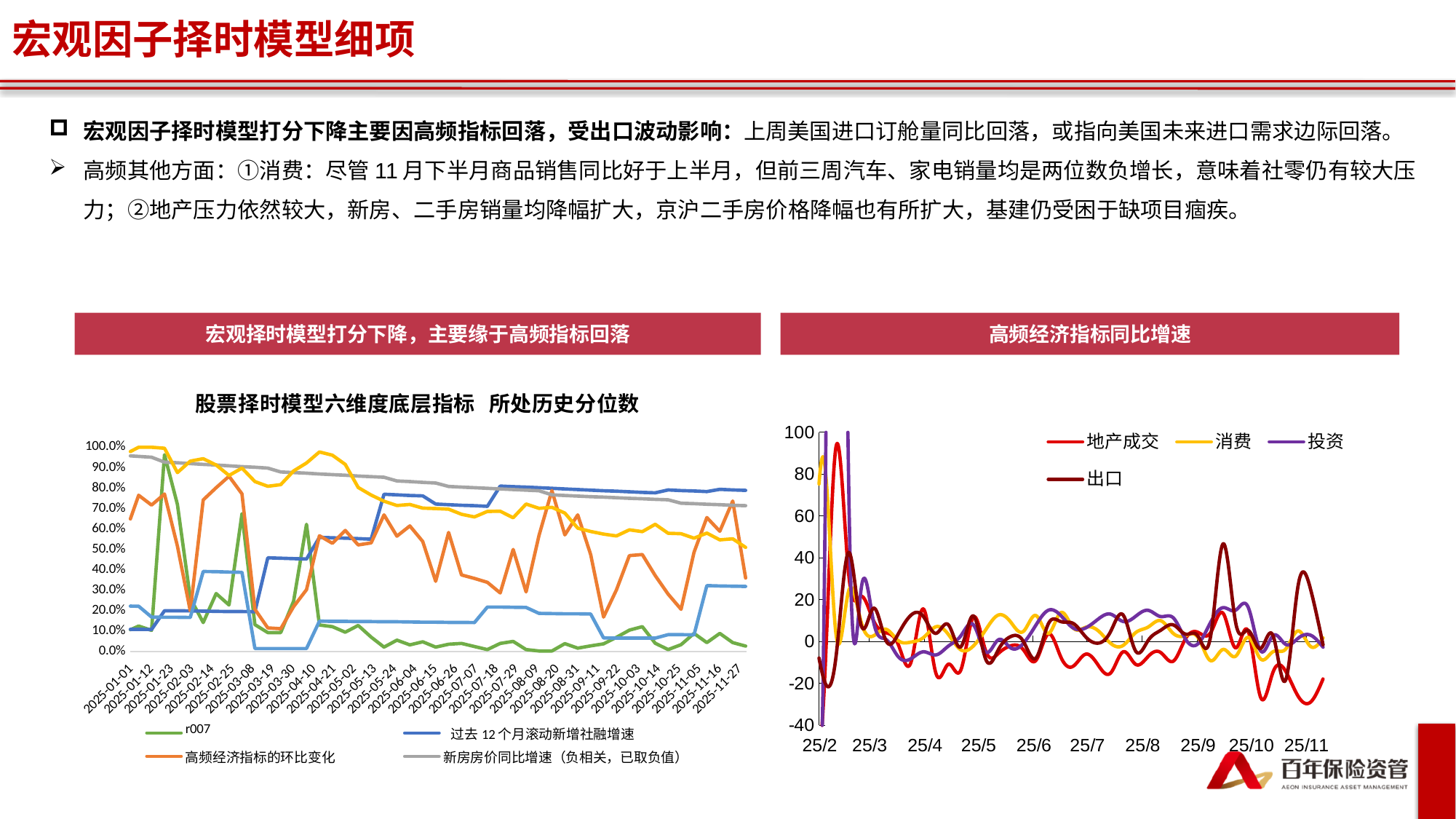

宏观因子择时模型细项
宏观因子择时模型打分下降主要因高频指标回落，受出口波动影响：上周美国进口订舱量同比回落，或指向美国未来进口需求边际回落。
高频其他方面：①消费：尽管11月下半月商品销售同比好于上半月，但前三周汽车、家电销量均是两位数负增长，意味着社零仍有较大压力；②地产压力依然较大，新房、二手房销量均降幅扩大，京沪二手房价格降幅也有所扩大，基建仍受困于缺项目痼疾。
宏观择时模型打分下降，主要缘于高频指标回落
高频经济指标同比增速

### Chart: 股票择时模型六维度底层指标   所处历史分位数

| Category | r007 |  过去12个月滚动新增社融增速 | 高频经济指标的环比变化 | 新房房价同比增速（负相关，已取负值） | 人民币兑美元离岸汇率 | CPI |
|---|---|---|---|---|---|---|
| 43933 | 1.0 | 1.0 | 1.0 | 1.0 | 1.0 | 1.0 |
| 43940 | 0.0 | 0.0 | 0.0 | 0.0 | 1.0 | 0.0 |
| 43947 | 0.0 | 0.0 | 0.5 | 0.0 | 1.0 | 0.0 |
| 43954 | 1.0 | 0.0 | 0.333 | 0.0 | 1.0 | 0.0 |
| 43961 | 0.5 | 0.0 | 0.25 | 0.0 | 1.0 | 0.0 |
| 43968 | 0.0 | 1.0 | 1.0 | 0.8 | 1.0 | 0.0 |
| 43975 | 0.666 | 0.833 | 0.833 | 0.666 | 1.0 | 0.0 |
| 43982 | 1.0 | 0.714 | 1.0 | 0.571 | 1.0 | 0.0 |
| 43989 | 0.875 | 0.625 | 1.0 | 0.5 | 0.375 | 0.0 |
| 43996 | 0.888 | 1.0 | 0.333 | 0.444 | 0.222 | 0.0 |
| 44003 | 0.9 | 0.9 | 0.5 | 0.9 | 0.3 | 0.0 |
| 44010 | 0.727 | 0.818 | 0.0 | 0.818 | 0.272 | 0.0 |
| 44017 | 1.0 | 0.75 | 0.0 | 0.75 | 0.083 | 0.0 |
| 44024 | 0.923 | 1.0 | 0.076 | 0.692 | 0.0 | 0.307 |
| 44031 | 0.928 | 0.928 | 0.0 | 0.642 | 0.0 | 0.285 |
| 44038 | 0.8 | 0.866 | 0.266 | 0.6 | 0.066 | 0.266 |
| 44045 | 0.875 | 0.812 | 0.125 | 0.562 | 0.062 | 0.25 |
| 44052 | 0.823 | 0.764 | 0.411 | 0.529 | 0.0 | 0.235 |
| 44059 | 0.666 | 1.0 | 0.833 | 0.944 | 0.0 | 0.5 |
| 44066 | 0.789 | 0.947 | 0.421 | 0.894 | 0.0 | 0.473 |
| 44073 | 0.7 | 0.9 | 0.3 | 0.85 | 0.0 | 0.45 |
| 44080 | 0.952 | 0.857 | 0.38 | 0.809 | 0.0 | 0.428 |
| 44087 | 0.454 | 1.0 | 0.0 | 0.772 | 0.0 | 0.0 |
| 44094 | 0.956 | 0.956 | 0.26 | 0.956 | 0.0 | 0.0 |
| 44101 | 0.625 | 0.916 | 0.541 | 0.916 | 0.041 | 0.0 |
| 44108 | 0.96 | 0.88 | 0.76 | 0.88 | 0.0 | 0.0 |
| 44115 | 0.615 | 0.846 | 0.5 | 0.846 | 0.0 | 0.0 |
| 44122 | 0.629 | 1.0 | 0.222 | 0.814 | 0.0 | 0.0 |
| 44129 | 0.785 | 0.964 | 0.107 | 0.964 | 0.0 | 0.0 |
| 44136 | 1.0 | 0.931 | 0.0 | 0.931 | 0.034 | 0.0 |
| 44143 | 0.433 | 0.9 | 0.3 | 0.9 | 0.0 | 0.0 |
| 44150 | 0.967 | 1.0 | 0.258 | 0.87 | 0.0 | 0.0 |
| 44157 | 0.562 | 0.968 | 0.187 | 0.968 | 0.0 | 0.0 |
| 44164 | 0.333 | 0.939 | 0.09 | 0.939 | 0.03 | 0.0 |
| 44171 | 0.441 | 0.911 | 0.058 | 0.911 | 0.0 | 0.0 |
| 44178 | 1.0 | 0.885 | 0.085 | 0.885 | 0.0 | 0.0 |
| 44185 | 1.0 | 0.861 | 0.055 | 0.972 | 0.0 | 0.0 |
| 44192 | 0.972 | 0.837 | 0.297 | 0.945 | 0.027 | 0.0 |
| 44199 | 0.236 | 0.815 | 0.578 | 0.921 | 0.0 | 0.0 |
| 44206 | 0.256 | 0.794 | 0.615 | 0.897 | 0.0 | 0.0 |
| 44213 | 0.8 | 0.55 | 0.75 | 0.875 | 0.025 | 0.125 |
| 44220 | 0.804 | 0.536 | 0.756 | 0.975 | 0.048 | 0.121 |
| 44227 | 0.952 | 0.523 | 0.833 | 0.952 | 0.023 | 0.119 |
| 44234 | 0.72 | 0.511 | 0.883 | 0.93 | 0.023 | 0.116 |
| 44241 | 0.363 | 0.5 | 0.25 | 0.909 | 0.0 | 0.113 |
| 44248 | 0.355 | 0.488 | 0.044 | 0.888 | 0.022 | 0.111 |
| 44255 | 0.63 | 0.478 | 0.0 | 0.869 | 0.13 | 0.108 |
| 44262 | 0.595 | 0.468 | 0.021 | 0.851 | 0.17 | 0.106 |
| 44269 | 0.145 | 0.541 | 0.375 | 0.833 | 0.187 | 0.187 |
| 44276 | 0.428 | 0.53 | 0.653 | 0.714 | 0.183 | 0.183 |
| 44283 | 0.22 | 0.52 | 0.58 | 0.7 | 0.3 | 0.18 |
| 44290 | 0.764 | 0.509 | 0.431 | 0.686 | 0.372 | 0.176 |
| 44297 | 0.326 | 0.5 | 0.538 | 0.673 | 0.326 | 0.326 |
| 44304 | 0.264 | 0.094 | 0.433 | 0.584 | 0.301 | 0.32 |
| 44311 | 0.407 | 0.092 | 0.555 | 0.574 | 0.148 | 0.314 |
| 44318 | 0.8 | 0.09 | 0.345 | 0.563 | 0.127 | 0.309 |
| 44325 | 0.107 | 0.089 | 0.303 | 0.553 | 0.035 | 0.303 |
| 44332 | 0.263 | 0.0 | 0.526 | 0.543 | 0.017 | 0.456 |
| 44339 | 0.758 | 0.0 | 0.5 | 0.534 | 0.017 | 0.448 |
| 44346 | 0.677 | 0.0 | 0.474 | 0.525 | 0.0 | 0.44 |
| 44353 | 0.666 | 0.0 | 0.45 | 0.516 | 0.016 | 0.433 |
| 44360 | 0.918 | 0.0 | 0.18 | 0.508 | 0.032 | 0.491 |
| 44367 | 0.532 | 0.0 | 0.145 | 0.435 | 0.096 | 0.483 |
| 44374 | 0.365 | 0.0 | 0.174 | 0.428 | 0.19 | 0.476 |
| 44381 | 0.796 | 0.0 | 0.14 | 0.421 | 0.203 | 0.468 |
| 44388 | 0.153 | 0.0 | 0.2 | 0.415 | 0.261 | 0.461 |
| 44395 | 0.333 | 0.0 | 0.378 | 0.666 | 0.212 | 0.454 |
| 44402 | 0.552 | 0.0 | 0.522 | 0.656 | 0.283 | 0.447 |
| 44409 | 0.764 | 0.0 | 0.25 | 0.647 | 0.264 | 0.441 |
| 44416 | 0.521 | 0.0 | 0.521 | 0.637 | 0.202 | 0.434 |
| 44423 | 0.428 | 0.0 | 0.642 | 0.628 | 0.314 | 0.428 |
| 44430 | 0.38 | 0.0 | 0.366 | 0.746 | 0.338 | 0.422 |
| 44437 | 0.388 | 0.0 | 0.569 | 0.736 | 0.194 | 0.416 |
| 44444 | 0.328 | 0.0 | 0.287 | 0.726 | 0.109 | 0.41 |
| 44451 | 0.527 | 0.0 | 0.067 | 0.716 | 0.135 | 0.351 |
| 44458 | 0.693 | 0.0 | 0.213 | 0.88 | 0.146 | 0.346 |
| 44465 | 0.539 | 0.0 | 0.486 | 0.868 | 0.184 | 0.342 |
| 44472 | 0.714 | 0.0 | 0.675 | 0.857 | 0.142 | 0.337 |
| 44479 | 0.243 | 0.0 | 0.653 | 0.846 | 0.115 | 0.333 |
| 44486 | 0.481 | 0.0 | 0.632 | 0.835 | 0.075 | 0.329 |
| 44493 | 0.612 | 0.0 | 0.325 | 0.987 | 0.025 | 0.325 |
| 44500 | 0.234 | 0.0 | 0.135 | 0.975 | 0.049 | 0.32 |
| 44507 | 0.621 | 0.0 | 0.414 | 0.963 | 0.06 | 0.317 |
| 44514 | 0.481 | 0.0 | 0.216 | 0.951 | 0.012 | 0.626 |
| 44521 | 0.345 | 0.0 | 0.511 | 0.988 | 0.011 | 0.619 |
| 44528 | 0.247 | 0.0 | 0.423 | 0.976 | 0.07 | 0.611 |
| 44535 | 0.395 | 0.0 | 0.372 | 0.965 | 0.0 | 0.604 |
| 44542 | 0.31 | 0.091 | 0.39 | 0.954 | 0.0 | 0.689 |
| 44549 | 0.556 | 0.09 | 0.318 | 0.988 | 0.034 | 0.681 |
| 44556 | 0.426 | 0.089 | 0.573 | 0.977 | 0.022 | 0.674 |
| 44563 | 0.933 | 0.088 | 0.344 | 0.966 | 0.0 | 0.666 |
| 44570 | 0.175 | 0.087 | 0.626 | 0.956 | 0.054 | 0.659 |
| 44577 | 0.619 | 0.195 | 0.554 | 0.945 | 0.0 | 0.565 |
| 44584 | 0.741 | 0.193 | 0.376 | 0.989 | 0.0 | 0.559 |
| 44591 | 0.702 | 0.191 | 0.265 | 0.978 | 0.01 | 0.553 |
| 44598 | 0.621 | 0.189 | 0.305 | 0.968 | 0.021 | 0.547 |
| 44605 | 0.177 | 0.229 | 0.541 | 0.958 | 0.031 | 0.541 |
| 44612 | 0.154 | 0.226 | 0.525 | 0.948 | 0.0 | 0.36 |
| 44619 | 0.826 | 0.224 | 0.622 | 0.989 | 0.0 | 0.357 |
| 44626 | 0.282 | 0.222 | 0.434 | 0.979 | 0.01 | 0.353 |
| 44633 | 0.64 | 0.13 | 0.14 | 0.97 | 0.03 | 0.35 |
| 44640 | 0.287 | 0.128 | 0.069 | 0.99 | 0.108 | 0.346 |
| 44647 | 0.323 | 0.127 | 0.049 | 0.98 | 0.156 | 0.343 |
| 44654 | 0.504 | 0.126 | 0.087 | 0.97 | 0.087 | 0.339 |
| 44661 | 0.173 | 0.125 | 0.067 | 0.961 | 0.096 | 0.336 |
| 44668 | 0.095 | 0.333 | 0.142 | 0.952 | 0.19 | 0.571 |
| 44675 | 0.094 | 0.33 | 0.32 | 0.99 | 0.462 | 0.566 |
| 44682 | 0.102 | 0.327 | 0.308 | 0.981 | 0.71 | 0.56 |
| 44689 | 0.074 | 0.324 | 0.703 | 0.972 | 0.731 | 0.555 |
| 44696 | 0.091 | 0.403 | 0.853 | 0.963 | 0.779 | 0.706 |
| 44703 | 0.054 | 0.4 | 0.836 | 1.0 | 0.754 | 0.7 |
| 44710 | 0.108 | 0.396 | 0.81 | 0.99 | 0.729 | 0.693 |
| 44717 | 0.053 | 0.392 | 0.848 | 0.982 | 0.705 | 0.687 |
| 44724 | 0.061 | 0.46 | 0.654 | 0.973 | 0.716 | 0.681 |
| 44731 | 0.07 | 0.456 | 0.64 | 1.0 | 0.754 | 0.675 |
| 44738 | 0.347 | 0.452 | 0.6 | 0.991 | 0.704 | 0.669 |
| 44745 | 0.318 | 0.448 | 0.387 | 0.982 | 0.706 | 0.663 |
| 44752 | 0.034 | 0.444 | 0.324 | 0.974 | 0.7 | 0.846 |
| 44759 | 0.025 | 0.483 | 0.313 | 1.0 | 0.771 | 0.838 |
| 44766 | 0.042 | 0.478 | 0.537 | 0.991 | 0.773 | 0.831 |
| 44773 | 0.1 | 0.475 | 0.408 | 0.983 | 0.766 | 0.825 |
| 44780 | 0.057 | 0.471 | 0.743 | 0.975 | 0.776 | 0.818 |
| 44787 | 0.016 | 0.532 | 0.795 | 0.967 | 0.745 | 0.893 |
| 44794 | 0.056 | 0.528 | 0.544 | 1.0 | 0.813 | 0.886 |
| 44801 | 0.016 | 0.524 | 0.201 | 0.991 | 0.83 | 0.879 |
| 44808 | 0.08 | 0.52 | 0.176 | 0.984 | 0.84 | 0.872 |
| 44815 | 0.063 | 0.547 | 0.047 | 0.976 | 0.857 | 0.785 |
| 44822 | 0.11 | 0.543 | 0.157 | 1.0 | 0.866 | 0.779 |
| 44829 | 0.164 | 0.539 | 0.703 | 0.992 | 0.945 | 0.773 |
| 44836 | 0.271 | 0.534 | 0.837 | 0.984 | 0.992 | 0.767 |
| 44843 | 0.223 | 0.53 | 0.692 | 0.976 | 0.953 | 0.761 |
| 44850 | 0.061 | 0.603 | 0.282 | 0.969 | 1.0 | 0.931 |
| 44857 | 0.121 | 0.598 | 0.128 | 0.962 | 1.0 | 0.924 |
| 44864 | 0.676 | 0.593 | 0.045 | 1.0 | 1.0 | 0.917 |
| 44871 | 0.179 | 0.589 | 0.276 | 0.992 | 0.992 | 0.91 |
| 44878 | 0.185 | 0.548 | 0.622 | 0.985 | 0.97 | 0.57 |
| 44885 | 0.169 | 0.544 | 0.639 | 1.0 | 0.919 | 0.566 |
| 44892 | 0.379 | 0.54 | 0.284 | 0.992 | 0.97 | 0.562 |
| 44899 | 0.463 | 0.536 | 0.224 | 0.985 | 0.876 | 0.557 |
| 44906 | 0.913 | 0.532 | 0.201 | 0.978 | 0.791 | 0.525 |
| 44913 | 0.778 | 0.435 | 0.307 | 0.95 | 0.792 | 0.521 |
| 44920 | 0.276 | 0.432 | 0.503 | 0.943 | 0.801 | 0.517 |
| 44927 | 0.964 | 0.429 | 0.88 | 0.936 | 0.767 | 0.514 |
| 44934 | 0.216 | 0.426 | 0.811 | 0.93 | 0.72 | 0.51 |
| 44941 | 0.937 | 0.361 | 0.659 | 0.923 | 0.631 | 0.569 |
| 44948 | 0.62 | 0.358 | 0.517 | 0.917 | 0.668 | 0.565 |
| 44955 | 0.356 | 0.356 | 0.13 | 0.91 | 0.657 | 0.561 |
| 44962 | 0.285 | 0.353 | 0.721 | 0.904 | 0.666 | 0.557 |
| 44969 | 0.736 | 0.324 | 0.864 | 0.898 | 0.695 | 0.581 |
| 44976 | 0.946 | 0.322 | 0.899 | 0.892 | 0.724 | 0.577 |
| 44983 | 0.5 | 0.32 | 0.826 | 0.886 | 0.76 | 0.573 |
| 44990 | 0.456 | 0.317 | 0.509 | 0.88 | 0.741 | 0.569 |
| 44997 | 0.256 | 0.427 | 0.144 | 0.875 | 0.782 | 0.309 |
| 45004 | 0.725 | 0.424 | 0.248 | 0.83 | 0.732 | 0.307 |
| 45011 | 0.37 | 0.422 | 0.272 | 0.824 | 0.707 | 0.305 |
| 45018 | 0.961 | 0.419 | 0.548 | 0.819 | 0.722 | 0.303 |
| 45025 | 0.166 | 0.416 | 0.557 | 0.814 | 0.717 | 0.301 |
| 45032 | 0.35 | 0.382 | 0.343 | 0.808 | 0.726 | 0.165 |
| 45039 | 0.765 | 0.379 | 0.518 | 0.778 | 0.74 | 0.164 |
| 45046 | 0.71 | 0.377 | 0.232 | 0.773 | 0.761 | 0.163 |
| 45053 | 0.256 | 0.375 | 0.331 | 0.768 | 0.756 | 0.162 |
| 45060 | 0.347 | 0.459 | 0.602 | 0.763 | 0.782 | 0.08 |
| 45067 | 0.185 | 0.456 | 0.611 | 0.703 | 0.851 | 0.08 |
| 45074 | 0.214 | 0.453 | 0.631 | 0.699 | 0.865 | 0.079 |
| 45081 | 0.542 | 0.451 | 0.713 | 0.695 | 0.926 | 0.079 |
| 45088 | 0.133 | 0.448 | 0.49 | 0.69 | 0.951 | 0.103 |
| 45095 | 0.277 | 0.337 | 0.349 | 0.686 | 0.951 | 0.102 |
| 45102 | 0.311 | 0.335 | 0.287 | 0.682 | 0.982 | 0.101 |
| 45109 | 0.958 | 0.333 | 0.363 | 0.678 | 0.988 | 0.101 |
| 45116 | 0.331 | 0.331 | 0.384 | 0.674 | 0.982 | 0.1 |
| 45123 | 0.488 | 0.182 | 0.576 | 0.67 | 0.958 | 0.076 |
| 45130 | 0.286 | 0.181 | 0.614 | 0.666 | 0.964 | 0.076 |
| 45137 | 0.191 | 0.18 | 0.308 | 0.662 | 0.936 | 0.075 |
| 45144 | 0.19 | 0.179 | 0.381 | 0.658 | 0.953 | 0.075 |
| 45151 | 0.16 | 0.178 | 0.775 | 0.655 | 0.977 | 0.028 |
| 45158 | 0.434 | 0.177 | 0.542 | 0.702 | 1.0 | 0.028 |
| 45165 | 0.159 | 0.176 | 0.579 | 0.698 | 0.994 | 0.028 |
| 45172 | 0.57 | 0.175 | 0.689 | 0.694 | 0.988 | 0.028 |
| 45179 | 0.443 | 0.174 | 0.123 | 0.691 | 1.0 | 0.117 |
| 45186 | 0.312 | 0.245 | 0.43 | 0.687 | 0.983 | 0.117 |
| 45193 | 0.255 | 0.244 | 0.577 | 0.683 | 0.988 | 0.116 |
| 45200 | 0.972 | 0.243 | 0.712 | 0.679 | 0.988 | 0.116 |
| 45207 | 0.956 | 0.241 | 0.631 | 0.675 | 0.994 | 0.115 |
| 45214 | 0.491 | 0.24 | 0.366 | 0.672 | 0.978 | 0.092 |
| 45221 | 0.744 | 0.239 | 0.347 | 0.668 | 0.994 | 0.092 |
| 45228 | 0.891 | 0.237 | 0.21 | 0.664 | 0.989 | 0.091 |
| 45235 | 0.354 | 0.236 | 0.607 | 0.661 | 0.983 | 0.091 |
| 45242 | 0.294 | 0.235 | 0.566 | 0.657 | 0.951 | 0.069 |
| 45249 | 0.659 | 0.393 | 0.436 | 0.654 | 0.914 | 0.069 |
| 45256 | 0.624 | 0.391 | 0.343 | 0.65 | 0.851 | 0.068 |
| 45263 | 0.884 | 0.389 | 0.536 | 0.647 | 0.831 | 0.068 |
| 45270 | 0.706 | 0.387 | 0.544 | 0.643 | 0.863 | 0.0 |
| 45277 | 0.682 | 0.447 | 0.562 | 0.729 | 0.843 | 0.0 |
| 45284 | 0.341 | 0.445 | 0.538 | 0.725 | 0.829 | 0.0 |
| 45291 | 0.938 | 0.443 | 0.304 | 0.721 | 0.809 | 0.0 |
| 45298 | 0.22 | 0.441 | 0.666 | 0.717 | 0.856 | 0.0 |
| 45305 | 0.653 | 0.556 | 0.683 | 0.714 | 0.877 | 0.051 |
| 45312 | 0.654 | 0.553 | 0.73 | 0.776 | 0.898 | 0.05 |
| 45319 | 0.818 | 0.55 | 0.717 | 0.772 | 0.868 | 0.05 |
| 45326 | 0.608 | 0.547 | 0.668 | 0.768 | 0.894 | 0.05 |
| 45333 | 0.32 | 0.625 | 0.265 | 0.765 | 0.9 | 0.0 |
| 45340 | 0.149 | 0.621 | 0.189 | 0.761 | 0.9 | 0.0 |
| 45347 | 0.207 | 0.618 | 0.138 | 0.782 | 0.886 | 0.0 |
| 45354 | 0.295 | 0.615 | 0.162 | 0.778 | 0.891 | 0.0 |
| 45361 | 0.23 | 0.612 | 0.475 | 0.774 | 0.882 | 0.338 |
| 45368 | 0.18 | 0.38 | 0.624 | 0.77 | 0.868 | 0.336 |
| 45375 | 0.417 | 0.378 | 0.679 | 0.849 | 0.907 | 0.334 |
| 45382 | 0.879 | 0.376 | 0.396 | 0.845 | 0.927 | 0.333 |
| 45389 | 0.245 | 0.375 | 0.25 | 0.841 | 0.918 | 0.331 |
| 45396 | 0.301 | 0.253 | 0.416 | 0.837 | 0.928 | 0.2 |
| 45403 | 0.504 | 0.252 | 0.266 | 1.0 | 0.914 | 0.2 |
| 45410 | 0.279 | 0.251 | 0.492 | 0.995 | 0.928 | 0.199 |
| 45417 | 0.608 | 0.25 | 0.41 | 0.99 | 0.872 | 0.198 |
| 45424 | 0.305 | 0.145 | 0.507 | 0.985 | 0.877 | 0.3 |
| 45431 | 0.126 | 0.144 | 0.705 | 1.0 | 0.878 | 0.299 |
| 45438 | 0.144 | 0.144 | 0.52 | 0.995 | 0.92 | 0.297 |
| 45445 | 0.189 | 0.143 | 0.625 | 0.99 | 0.925 | 0.296 |
| 45452 | 0.17 | 0.142 | 0.451 | 0.986 | 0.921 | 0.294 |
| 45459 | 0.133 | 0.302 | 0.298 | 0.981 | 0.935 | 0.293 |
| 45466 | 0.191 | 0.301 | 0.397 | 1.0 | 0.945 | 0.292 |
| 45473 | 0.79 | 0.3 | 0.4 | 0.995 | 0.959 | 0.29 |
| 45480 | 0.778 | 0.298 | 0.402 | 0.99 | 0.959 | 0.289 |
| 45487 | 0.283 | 0.355 | 0.369 | 0.986 | 0.927 | 0.247 |
| 45494 | 0.233 | 0.354 | 0.385 | 1.0 | 0.932 | 0.246 |
| 45501 | 0.321 | 0.352 | 0.486 | 0.995 | 0.91 | 0.245 |
| 45508 | 0.266 | 0.351 | 0.364 | 0.991 | 0.817 | 0.244 |
| 45515 | 0.216 | 0.349 | 0.65 | 0.986 | 0.747 | 0.362 |
| 45522 | 0.246 | 0.458 | 0.762 | 1.0 | 0.74 | 0.361 |
| 45529 | 0.179 | 0.456 | 0.578 | 0.995 | 0.684 | 0.359 |
| 45536 | 0.122 | 0.454 | 0.593 | 0.991 | 0.668 | 0.358 |
| 45543 | 0.317 | 0.452 | 0.452 | 0.986 | 0.66 | 0.356 |
| 45550 | 0.147 | 0.341 | 0.225 | 1.0 | 0.679 | 0.393 |
| 45557 | 0.185 | 0.34 | 0.25 | 0.995 | 0.62 | 0.392 |
| 45564 | 0.356 | 0.339 | 0.519 | 0.991 | 0.583 | 0.39 |
| 45571 | 0.098 | 0.337 | 0.76 | 0.987 | 0.598 | 0.388 |
| 45578 | 0.489 | 0.336 | 0.693 | 0.982 | 0.625 | 0.327 |
| 45585 | 0.076 | 0.296 | 0.703 | 1.0 | 0.69 | 0.326 |
| 45592 | 0.13 | 0.295 | 0.535 | 0.995 | 0.704 | 0.324 |
| 45599 | 0.1 | 0.294 | 0.247 | 0.991 | 0.71 | 0.323 |
| 45606 | 0.1 | 0.292 | 0.376 | 0.987 | 0.757 | 0.284 |
| 45613 | 0.137 | 0.15 | 0.508 | 1.0 | 0.854 | 0.283 |
| 45620 | 0.145 | 0.149 | 0.443 | 0.995 | 0.871 | 0.282 |
| 45627 | 0.243 | 0.148 | 0.442 | 0.991 | 0.867 | 0.28 |
| 45634 | 0.172 | 0.148 | 0.407 | 0.987 | 0.938 | 0.279 |
| 45641 | 0.184 | 0.11 | 0.479 | 0.983 | 0.922 | 0.225 |
| 45648 | 0.351 | 0.11 | 0.493 | 0.963 | 0.963 | 0.224 |
| 45655 | 0.097 | 0.109 | 0.585 | 0.959 | 0.967 | 0.223 |
| 45662 | 0.125 | 0.109 | 0.765 | 0.955 | 1.0 | 0.222 |
| 45669 | 0.104 | 0.108 | 0.717 | 0.951 | 1.0 | 0.169 |
| 45676 | 0.963 | 0.2 | 0.771 | 0.927 | 0.995 | 0.168 |
| 45683 | 0.72 | 0.2 | 0.516 | 0.924 | 0.876 | 0.168 |
| 45690 | 0.262 | 0.199 | 0.199 | 0.92 | 0.932 | 0.167 |
| 45697 | 0.142 | 0.198 | 0.742 | 0.916 | 0.944 | 0.392 |
| 45704 | 0.284 | 0.197 | 0.802 | 0.913 | 0.913 | 0.391 |
| 45711 | 0.228 | 0.196 | 0.858 | 0.909 | 0.862 | 0.389 |
| 45718 | 0.674 | 0.196 | 0.772 | 0.905 | 0.898 | 0.388 |
| 45725 | 0.132 | 0.195 | 0.207 | 0.902 | 0.832 | 0.015 |
| 45732 | 0.093 | 0.459 | 0.116 | 0.898 | 0.809 | 0.015 |
| 45739 | 0.093 | 0.457 | 0.112 | 0.879 | 0.817 | 0.015 |
| 45746 | 0.247 | 0.455 | 0.22 | 0.876 | 0.884 | 0.015 |
| 45753 | 0.623 | 0.453 | 0.303 | 0.873 | 0.923 | 0.015 |
| 45760 | 0.13 | 0.559 | 0.567 | 0.869 | 0.977 | 0.149 |
| 45767 | 0.122 | 0.557 | 0.53 | 0.866 | 0.961 | 0.148 |
| 45774 | 0.095 | 0.555 | 0.593 | 0.863 | 0.916 | 0.148 |
| 45781 | 0.128 | 0.553 | 0.522 | 0.859 | 0.803 | 0.147 |
| 45788 | 0.071 | 0.55 | 0.532 | 0.856 | 0.766 | 0.147 |
| 45795 | 0.022 | 0.77 | 0.669 | 0.853 | 0.736 | 0.146 |
| 45802 | 0.056 | 0.767 | 0.565 | 0.835 | 0.715 | 0.146 |
| 45809 | 0.033 | 0.764 | 0.615 | 0.832 | 0.72 | 0.145 |
| 45816 | 0.048 | 0.762 | 0.539 | 0.828 | 0.702 | 0.144 |
| 45823 | 0.022 | 0.722 | 0.344 | 0.825 | 0.7 | 0.144 |
| 45830 | 0.036 | 0.719 | 0.583 | 0.808 | 0.697 | 0.143 |
| 45837 | 0.04 | 0.716 | 0.375 | 0.805 | 0.672 | 0.143 |
| 45844 | 0.025 | 0.714 | 0.358 | 0.802 | 0.659 | 0.142 |
| 45851 | 0.01 | 0.711 | 0.339 | 0.799 | 0.686 | 0.218 |
| 45858 | 0.04 | 0.81 | 0.287 | 0.796 | 0.687 | 0.218 |
| 45865 | 0.05 | 0.807 | 0.5 | 0.793 | 0.655 | 0.217 |
| 45872 | 0.01 | 0.805 | 0.292 | 0.79 | 0.722 | 0.216 |
| 45879 | 0.003 | 0.802 | 0.568 | 0.787 | 0.701 | 0.187 |
| 45886 | 0.003 | 0.799 | 0.788 | 0.767 | 0.706 | 0.186 |
| 45893 | 0.039 | 0.796 | 0.571 | 0.764 | 0.678 | 0.185 |
| 45900 | 0.017 | 0.793 | 0.669 | 0.761 | 0.604 | 0.185 |
| 45907 | 0.028 | 0.79 | 0.475 | 0.758 | 0.588 | 0.184 |
| 45914 | 0.038 | 0.787 | 0.169 | 0.756 | 0.575 | 0.067 |
| 45921 | 0.07 | 0.785 | 0.302 | 0.753 | 0.566 | 0.066 |
| 45928 | 0.105 | 0.782 | 0.47 | 0.75 | 0.596 | 0.066 |
| 45935 | 0.122 | 0.779 | 0.475 | 0.748 | 0.587 | 0.066 |
| 45942 | 0.041 | 0.777 | 0.372 | 0.745 | 0.623 | 0.066 |
| 45949 | 0.01 | 0.791 | 0.281 | 0.743 | 0.579 | 0.083 |
| 45956 | 0.034 | 0.788 | 0.207 | 0.726 | 0.577 | 0.083 |
| 45963 | 0.089 | 0.786 | 0.486 | 0.724 | 0.555 | 0.082 |
| 45970 | 0.044 | 0.783 | 0.656 | 0.721 | 0.58 | 0.323 |
| 45977 | 0.089 | 0.794 | 0.589 | 0.719 | 0.547 | 0.321 |
| 45984 | 0.044 | 0.791 | 0.737 | 0.716 | 0.552 | 0.32 |
| 45991 | 0.027 | 0.789 | 0.36 | 0.714 | 0.51 | 0.319 |

### Chart

| Category | 地产成交 | 消费 | 投资 | 出口 |
|---|---|---|---|---|
| 45478 | -23.78337017560513 | -19.985238298398727 | -14.0423757712407 | 32.45328670893289 |
| 45485 | -12.580744787996707 | -11.20179444145144 | -19.61850246016769 | 39.79150831874597 |
| 45492 | -9.68438529232786 | -3.6627361311285824 | -20.61868474865399 | 28.698542782233915 |
| 45499 | -15.440990623671354 | 1.2257957373186912 | -21.709589165906024 | 21.23797180633329 |
| 45506 | -7.709088881839918 | -0.46849347036788913 | -25.55548305294431 | 29.8860366644318 |
| 45513 | -23.678356965470556 | -5.9582611858508585 | -27.347466145726415 | 92.29094524503674 |
| 45520 | -10.55223061761717 | -13.298464062338184 | -29.270706411218484 | 25.063717909742465 |
| 45527 | -3.232586945269091 | -4.173490758827967 | -32.003145755046475 | 30.055882288595484 |
| 45534 | -17.972619027877755 | 1.4676922745335617 | -26.52727109762904 | 19.772907008294723 |
| 45541 | -32.722925062505894 | -13.263722123895164 | -28.059353142639893 | 33.63261362635362 |
| 45548 | -14.431439866375811 | 10.82268505184463 | -29.684663701331473 | 32.200332911782425 |
| 45555 | -25.387032448851016 | 5.863920304124235 | -30.212451434901908 | -13.218868895836408 |
| 45562 | -18.928503033164134 | 10.099789687643536 | -22.97997376441384 | 13.727373036290459 |
| 45569 | -36.242096048626294 | -2.7434118907619336 | -29.22586725372578 | 21.71583314206302 |
| 45576 | 39.615341698389386 | -4.5807495194593315 | -6.00485855897611 | 45.07157502475056 |
| 45583 | 4.94663317703899 | 6.474924219042705 | -13.974888908409127 | 50.66688304896735 |
| 45590 | -4.459287106370525 | 0.7732576611643225 | -17.13254112306099 | 11.80617153344734 |
| 45597 | 10.805890242681542 | 11.562267286180614 | -19.255828366514933 | -1.8009647135888116 |
| 45604 | -13.193093523786402 | 1.0621116285790748 | -20.4779639132079 | 1.6996640148560829 |
| 45611 | 12.812470226159164 | 6.5268983260631614 | -13.274001007540846 | 2.5612126031377755 |
| 45618 | 15.707918764374185 | 2.255863992192559 | -8.550564085812539 | 6.4031020145181685 |
| 45625 | 29.340832952936324 | 17.340143500380137 | -13.926229754089988 | 2.4518551303871448 |
| 45632 | 8.038944628218303 | -16.510146975623712 | -15.134776721066117 | -9.286200283912962 |
| 45639 | 24.393506315424318 | 3.159319900699998 | -12.855759982012032 | -6.886650529389911 |
| 45646 | 18.704309986629355 | 3.795234176070551 | -5.899433743861664 | -0.0018250748760522129 |
| 45653 | 23.71949981268955 | 2.4706679348405487 | -3.3814782889902233 | 15.837248860098342 |
| 45660 | 42.43519019750187 | -1.9430068489846235 | -4.4586165634039645 | -9.686229099260615 |
| 45667 | 2.851617093924517 | -0.9504027542197662 | -9.996847728234641 | -11.384772334606737 |
| 45674 | 2.4331475546090218 | 1.5237124405746556 | -7.380918199707466 | 0.13766773572656632 |
| 45681 | 1.5153096213759198 | -7.702768262067451 | -36.25911429335063 | 8.859912403423081 |
| 45688 | -48.630918332879205 | 14.947905863308335 | -58.65368675746425 | 9.476474891767012 |
| 45695 | -29.42559322604812 | 88.03979075870382 | -6.189140237389793 | -17.399658303131446 |
| 45702 | 92.95166860034394 | 3.7819458826489694 | 503.8540399359723 | -7.501596898979983 |
| 45709 | 33.41314004809257 | 23.874755964733296 | 82.30797140929153 | 42.58219367856637 |
| 45716 | 21.658263110331077 | 9.727140189520881 | 24.312562673551867 | 8.149885765244363 |
| 45723 | 10.09907533686976 | 2.7453740959698507 | 9.72600123979501 | 15.939096646829839 |
| 45730 | 4.235220058313232 | 5.910464108036777 | 1.0617948684120506 | 0.499992206893495 |
| 45737 | -1.5489954638718615 | 0.4070059284816807 | -7.309617333338053 | 3.7771133332203988 |
| 45744 | -10.036988336150188 | -0.25372382419260475 | -8.199984732117585 | 12.590025093805693 |
| 45751 | 15.591970836318978 | 1.9007107218275365 | -4.8731661481906485 | 12.009935847219097 |
| 45758 | -15.092480984875706 | 7.082736890182858 | -6.364046014110286 | 3.944893394433251 |
| 45765 | -10.811647442137854 | 3.4409543086338203 | -2.1361190718132974 | 8.023053827243999 |
| 45772 | -13.57322776935493 | -3.9478287856428267 | 2.7792580842885855 | -2.4768557069379398 |
| 45779 | 11.603773056631454 | -2.0910189675051924 | 8.056481408899757 | 12.267696622362308 |
| 45786 | -4.6242062161653905 | 5.7423359741918745 | -4.968596943417282 | -8.582825494651814 |
| 45793 | -5.6820318746645455 | 12.682530478247187 | 0.8562819422271843 | -3.908335949296486 |
| 45800 | -1.9888235640862462 | 9.270665046663424 | -3.0497274592894996 | 2.428058172956611 |
| 45807 | -3.861131528015136 | 4.8453935014586875 | -0.8801938103520968 | 0.1460367497806203 |
| 45814 | -9.073123321195524 | 12.482608512852394 | 7.792711950391038 | -7.924515931246162 |
| 45821 | 3.6618512287851672 | 3.932094247067994 | 14.974852445062098 | 8.457929196087804 |
| 45828 | -7.336316398753468 | 13.837819774088004 | 12.469521510283883 | 9.555846720844158 |
| 45835 | -11.762319184465127 | 6.513951679080037 | 6.480419619209485 | 8.680395440207917 |
| 45842 | -6.0136972888928 | 6.857165413185683 | 6.552161482354734 | 2.239961963309625 |
| 45849 | -11.270743368299378 | 5.170661203880741 | 10.758769759289905 | -0.7180361085545712 |
| 45856 | -14.968291489057592 | -0.8627720110168156 | 13.10103875249537 | 4.898955727550742 |
| 45863 | -4.875914972208264 | -1.8127096798946667 | 9.604104738745178 | 12.663224708164591 |
| 45870 | -10.87848117393689 | 4.301399133339359 | 12.106460808696951 | -4.5626167771222015 |
| 45877 | -7.100046170130341 | 6.959254032295519 | 14.941866154565147 | 0.5433767149814628 |
| 45884 | -5.220786137607277 | 9.999061466681965 | 11.976541624342445 | 5.3961335618267725 |
| 45891 | -9.388538164486022 | 3.9519923024944603 | 11.409733458981933 | 8.000310158175438 |
| 45898 | 1.4712377693913936 | 2.8541104466981437 | 1.0880222041507892 | 3.5470134752442846 |
| 45905 | 4.3847692622776435 | 1.8594612866829436 | -0.9799753422818185 | 2.4681591892540666 |
| 45912 | 4.2776862673566285 | -9.124551269783183 | 9.237658300086935 | 2.5742321675414246 |
| 45919 | 13.526995996527418 | -3.7470512098650772 | 16.23267405810533 | 46.77797618859293 |
| 45926 | -2.9826651418429577 | -7.0073225566855655 | 14.984826449185107 | 9.195004192358851 |
| 45933 | 5.086066611788127 | 2.0424065933558637 | 16.497265402772925 | 5.356616716980682 |
| 45940 | -26.625906371232986 | -8.285385528997352 | -4.418002410377781 | -3.318153236304326 |
| 45947 | -14.5236723886525 | -4.823746005467029 | 2.8757737392152194 | 2.7738731962091805 |
| 45954 | -14.106791044290276 | -3.647594198143196 | -1.310722585360054 | -18.495391682823197 |
| 45961 | -26.066502288826797 | 5.110395642370307 | 1.563555004777811 | 26.64460498493986 |
| 45968 | -28.927413655606998 | -2.30786419178645 | 3.0660213191640224 | 25.038290236370315 |
| 45975 | -17.87627303026909 | 1.756386948531599 | -2.6571224275260477 | -1.571347843846823 |